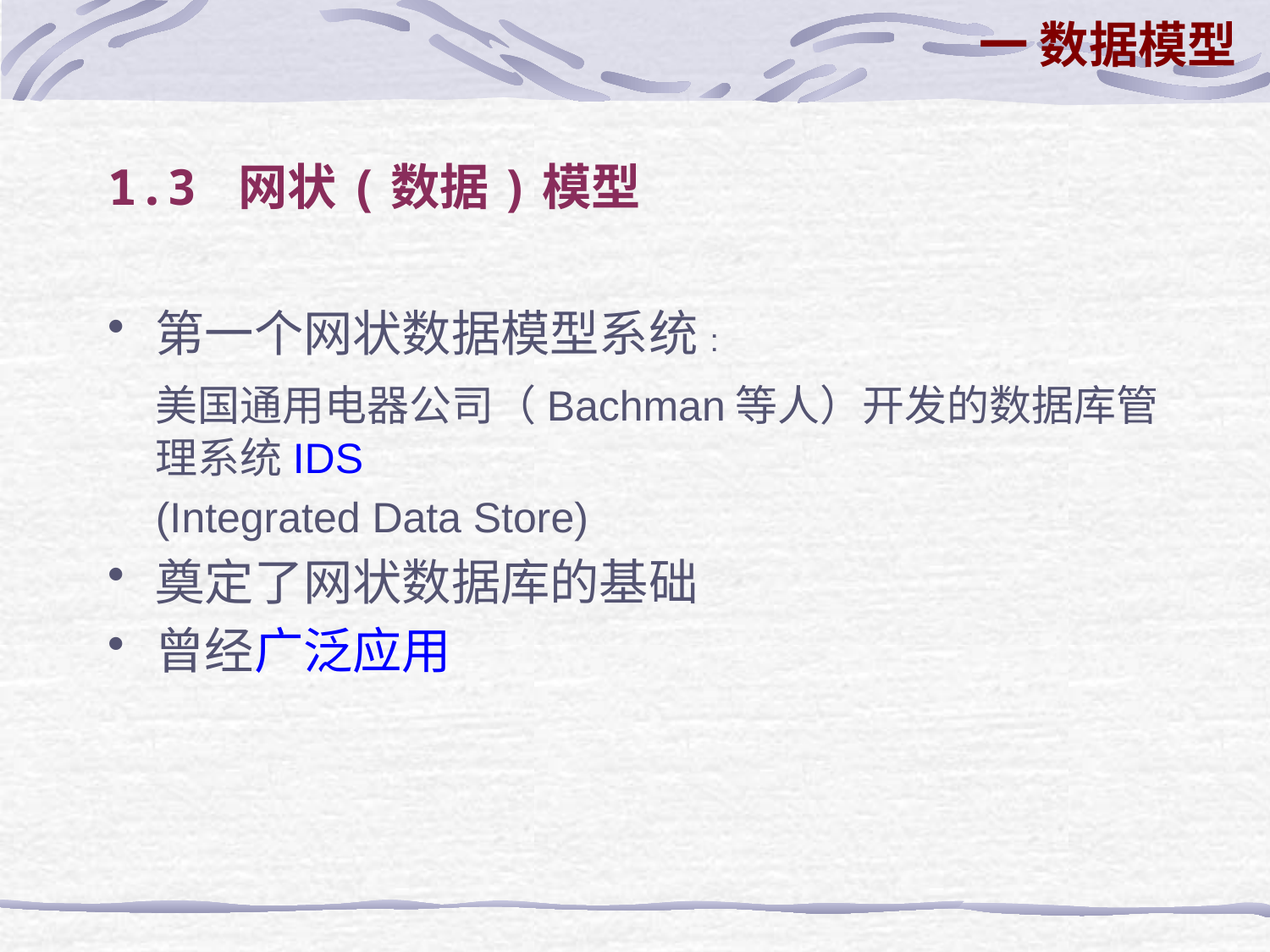

一 数据模型
# 1.3 网状(数据)模型
第一个网状数据模型系统:
	美国通用电器公司（Bachman等人）开发的数据库管理系统IDS
	(Integrated Data Store)
奠定了网状数据库的基础
曾经广泛应用